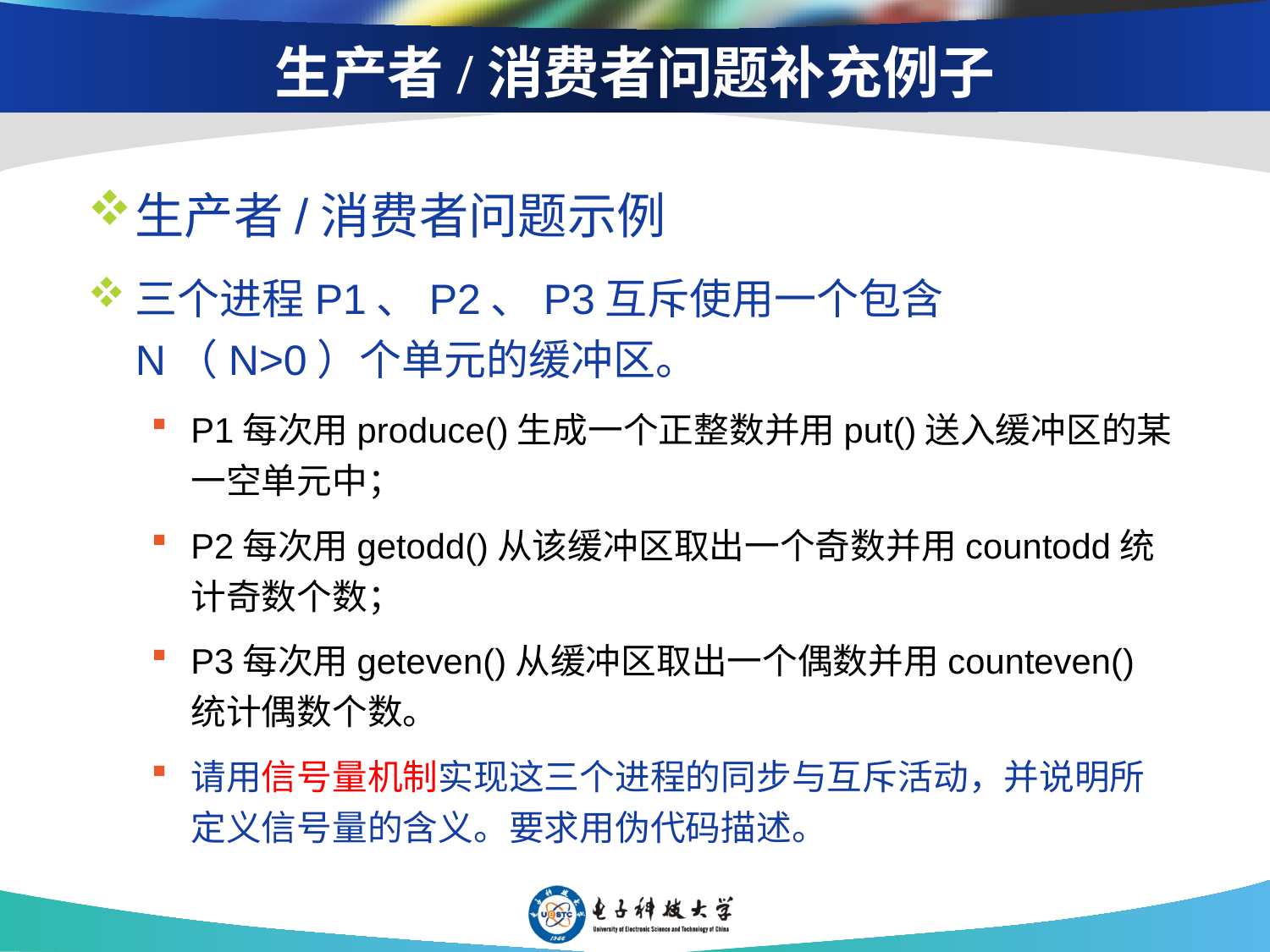

# 生产者/消费者问题补充例子
生产者/消费者问题示例
三个进程P1、P2、P3互斥使用一个包含N（N>0）个单元的缓冲区。
P1每次用produce()生成一个正整数并用put()送入缓冲区的某一空单元中；
P2每次用getodd()从该缓冲区取出一个奇数并用countodd统计奇数个数；
P3每次用geteven()从缓冲区取出一个偶数并用counteven()统计偶数个数。
请用信号量机制实现这三个进程的同步与互斥活动，并说明所定义信号量的含义。要求用伪代码描述。